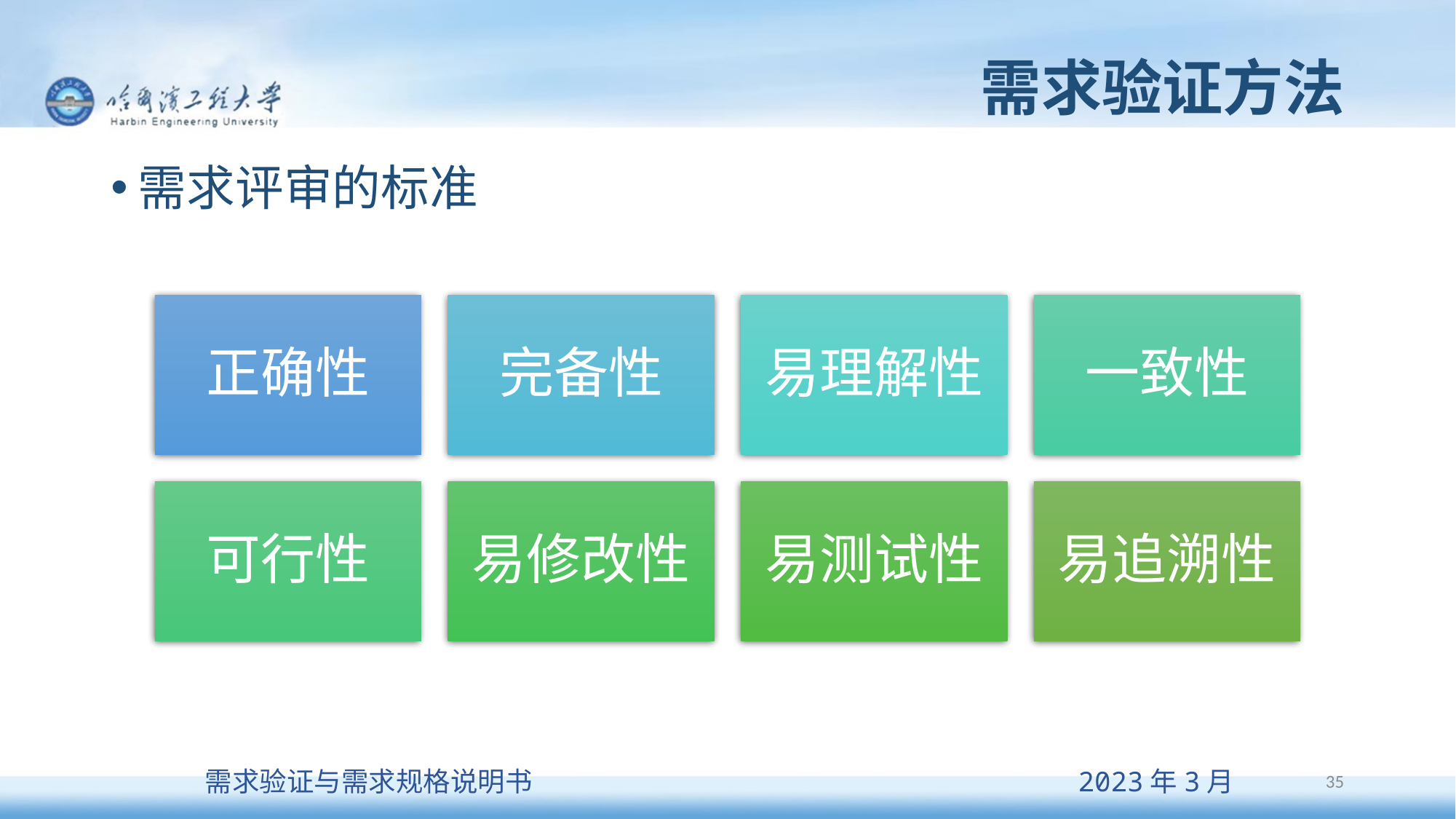

# 需求验证方法
需求评审的标准

正确性
完备性
易理解性
一致性
可行性
易修改性
易测试性
易追溯性
35